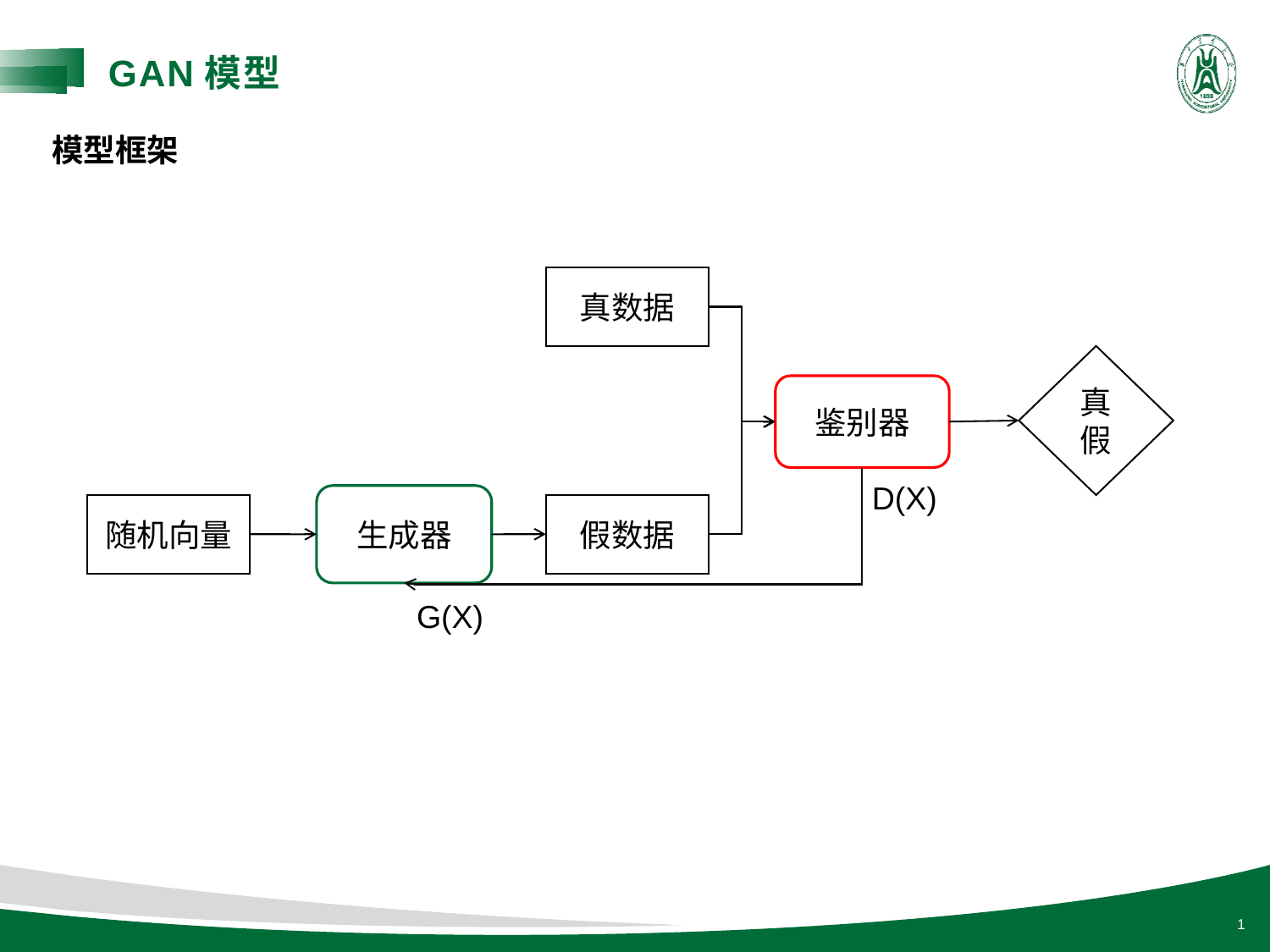

GAN模型
模型框架
真数据
真假
鉴别器
D(X)
生成器
随机向量
假数据
G(X)
1